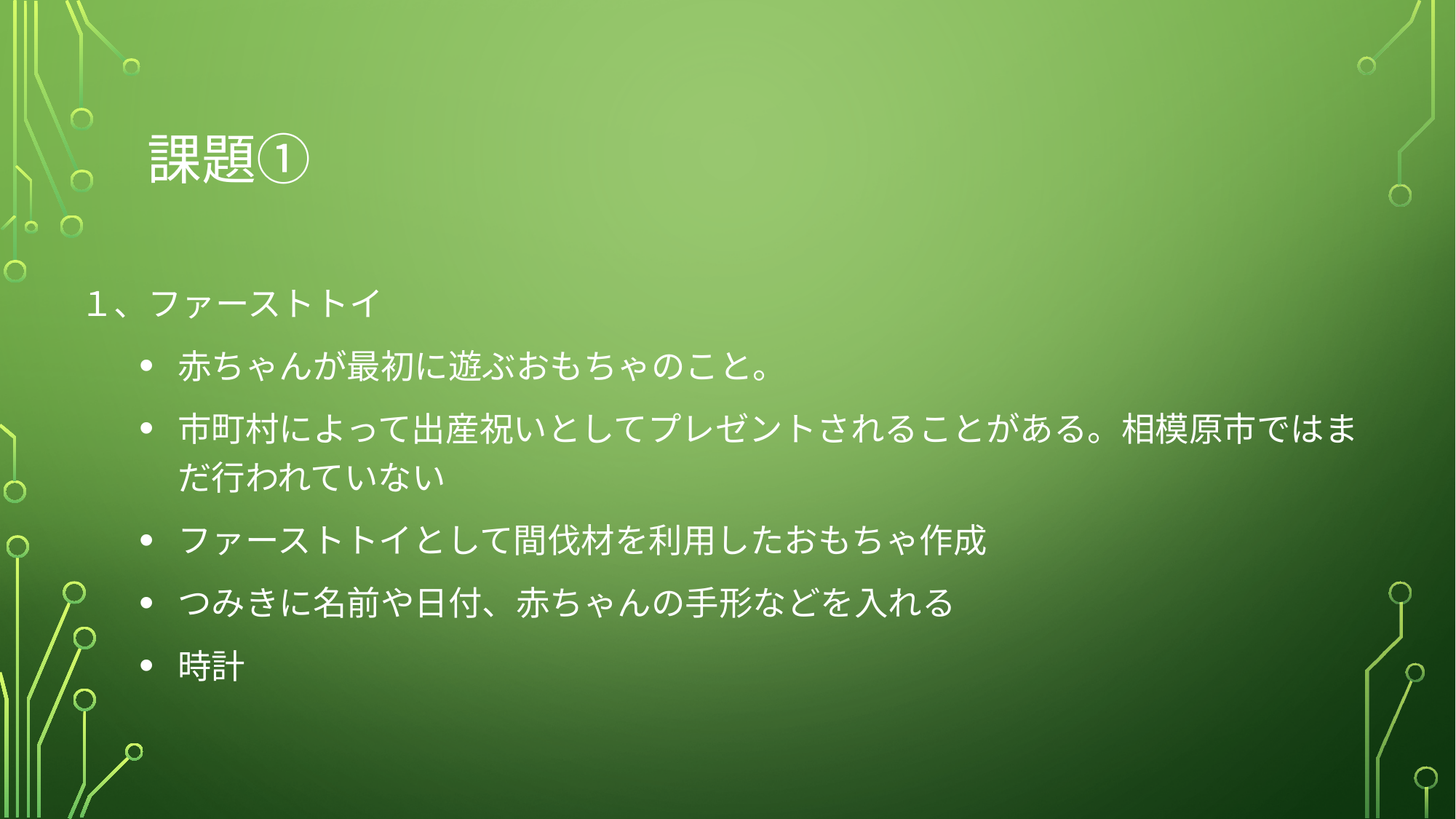

# 課題①
１、ファーストトイ
赤ちゃんが最初に遊ぶおもちゃのこと。
市町村によって出産祝いとしてプレゼントされることがある。相模原市ではまだ行われていない
ファーストトイとして間伐材を利用したおもちゃ作成
つみきに名前や日付、赤ちゃんの手形などを入れる
時計